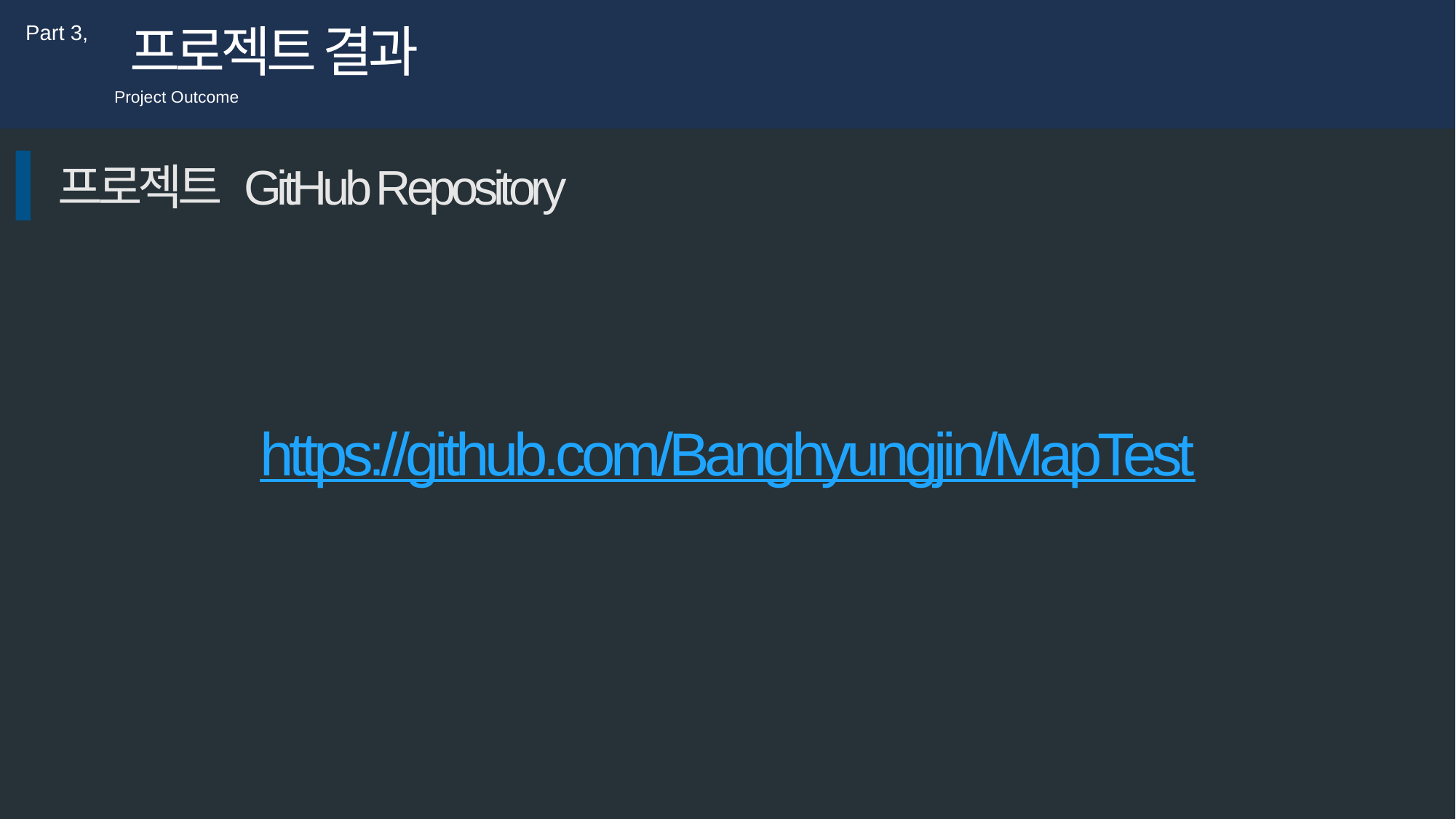

프로젝트 결과
Part 3,
Project Outcome

프로젝트 GitHub Repository
https://github.com/Banghyungjin/MapTest